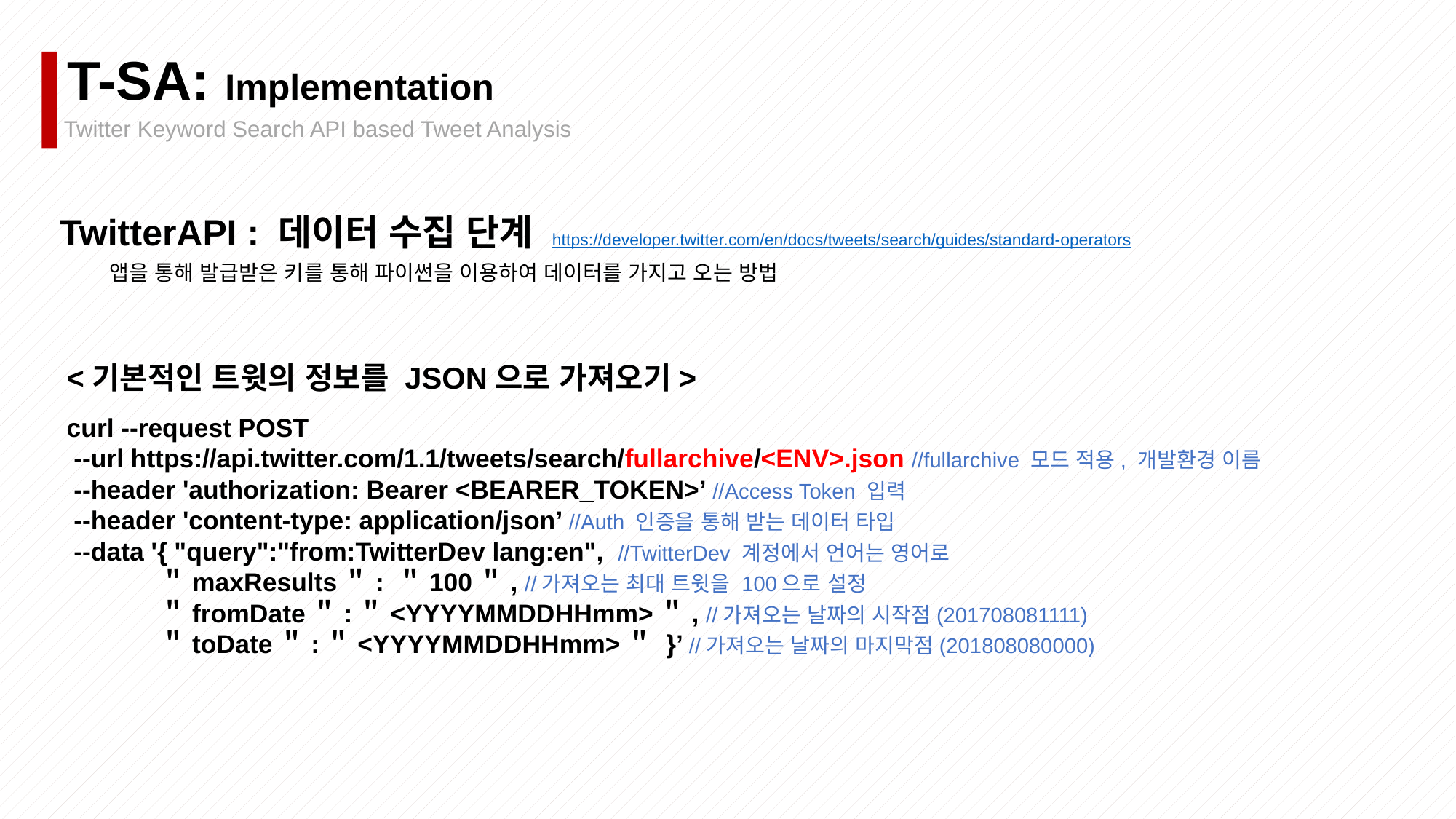

T-SA: Implementation

Twitter Keyword Search API based Tweet Analysis
TwitterAPI : 데이터 수집 단계 https://developer.twitter.com/en/docs/tweets/search/guides/standard-operators
앱을 통해 발급받은 키를 통해 파이썬을 이용하여 데이터를 가지고 오는 방법
<기본적인 트윗의 정보를 JSON으로 가져오기>
curl --request POST
 --url https://api.twitter.com/1.1/tweets/search/fullarchive/<ENV>.json //fullarchive 모드 적용, 개발환경 이름
 --header 'authorization: Bearer <BEARER_TOKEN>’ //Access Token 입력
 --header 'content-type: application/json’ //Auth 인증을 통해 받는 데이터 타입
 --data '{ "query":"from:TwitterDev lang:en",  //TwitterDev 계정에서 언어는 영어로
            ＂maxResults＂: ＂100＂, //가져오는 최대 트윗을 100으로 설정
            ＂fromDate＂:＂<YYYYMMDDHHmm>＂, //가져오는 날짜의 시작점(201708081111)
            ＂toDate＂:＂<YYYYMMDDHHmm>＂ }’ //가져오는 날짜의 마지막점(201808080000)